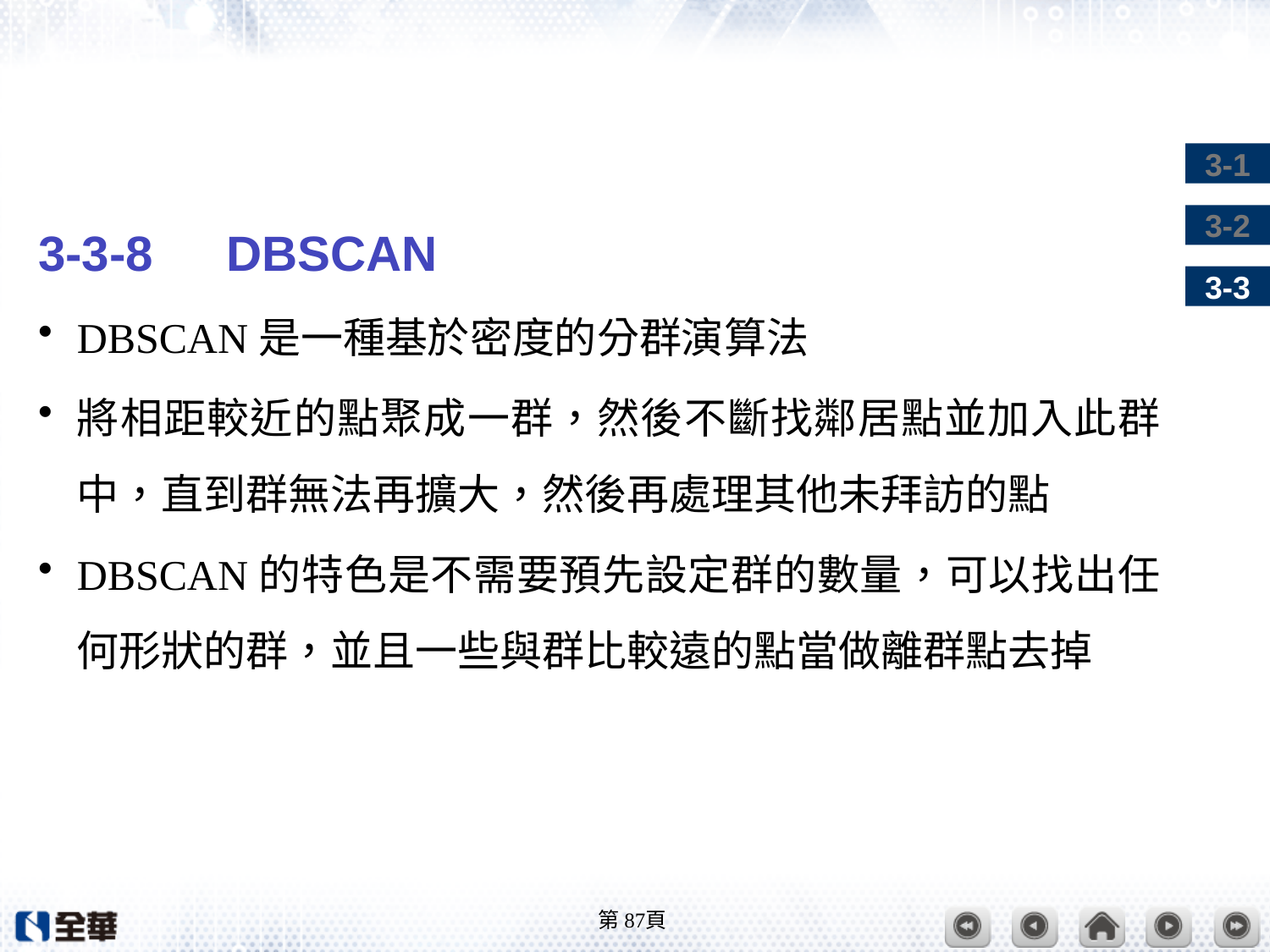

#
3-3-8　DBSCAN
DBSCAN是一種基於密度的分群演算法
將相距較近的點聚成一群，然後不斷找鄰居點並加入此群中，直到群無法再擴大，然後再處理其他未拜訪的點
DBSCAN的特色是不需要預先設定群的數量，可以找出任何形狀的群，並且一些與群比較遠的點當做離群點去掉